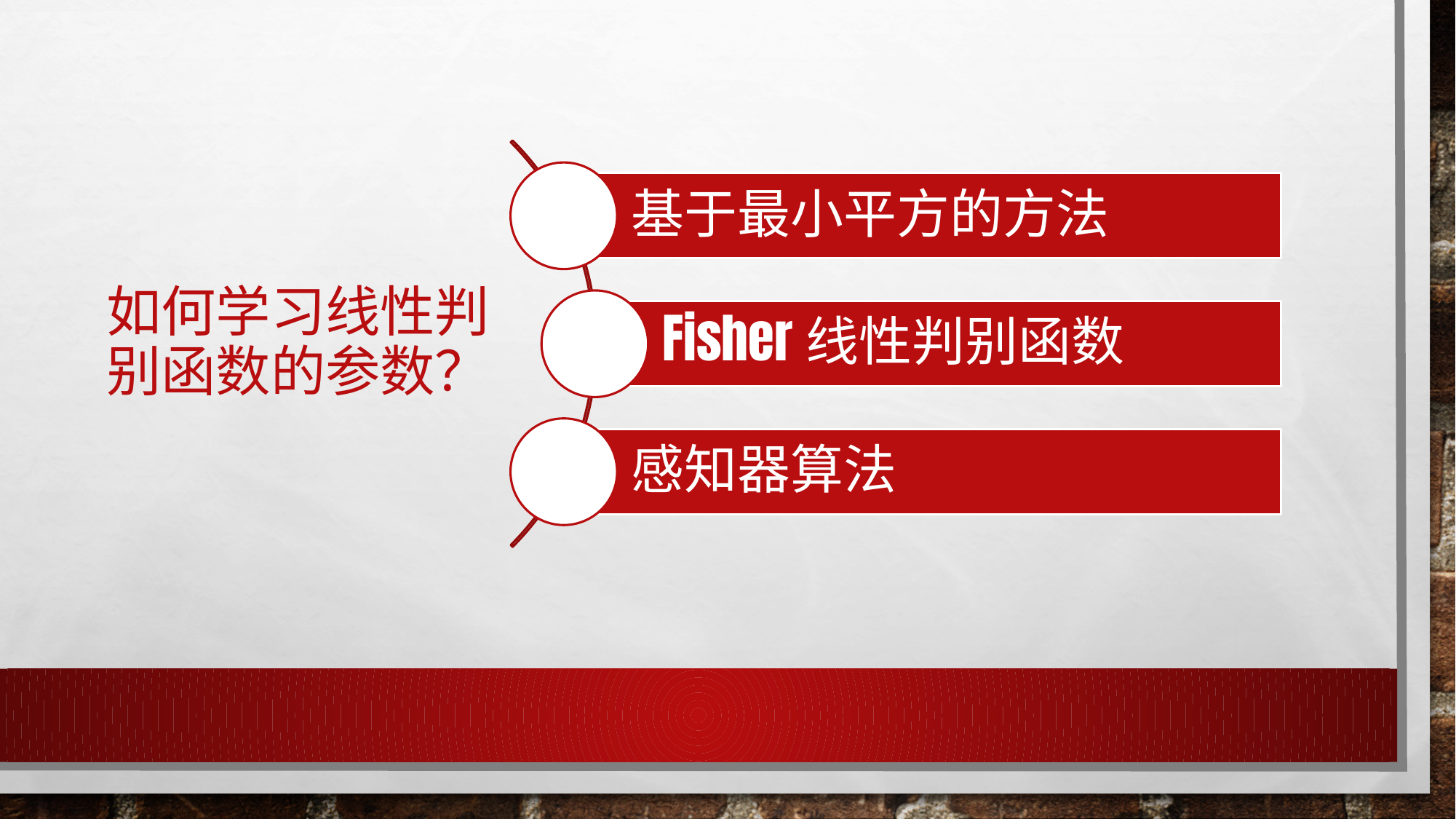

基于最小平方的方法
Fisher线性判别函数
感知器算法
# 如何学习线性判别函数的参数？